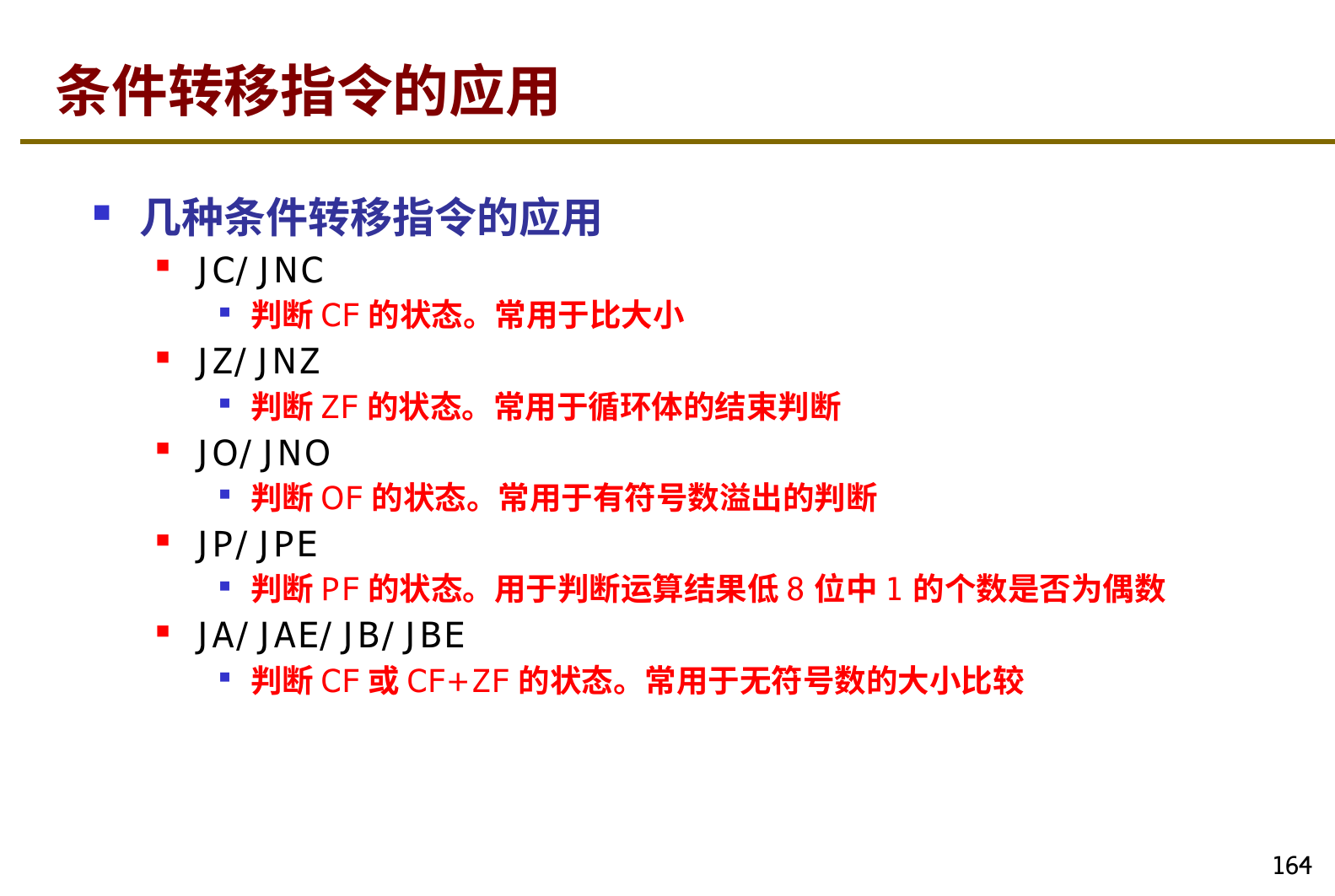

# 条件转移指令的应用
几种条件转移指令的应用
JC/JNC
判断CF的状态。常用于比大小
JZ/JNZ
判断ZF的状态。常用于循环体的结束判断
JO/JNO
判断OF的状态。常用于有符号数溢出的判断
JP/JPE
判断PF的状态。用于判断运算结果低8位中1的个数是否为偶数
JA/JAE/JB/JBE
判断CF或CF+ZF的状态。常用于无符号数的大小比较
164